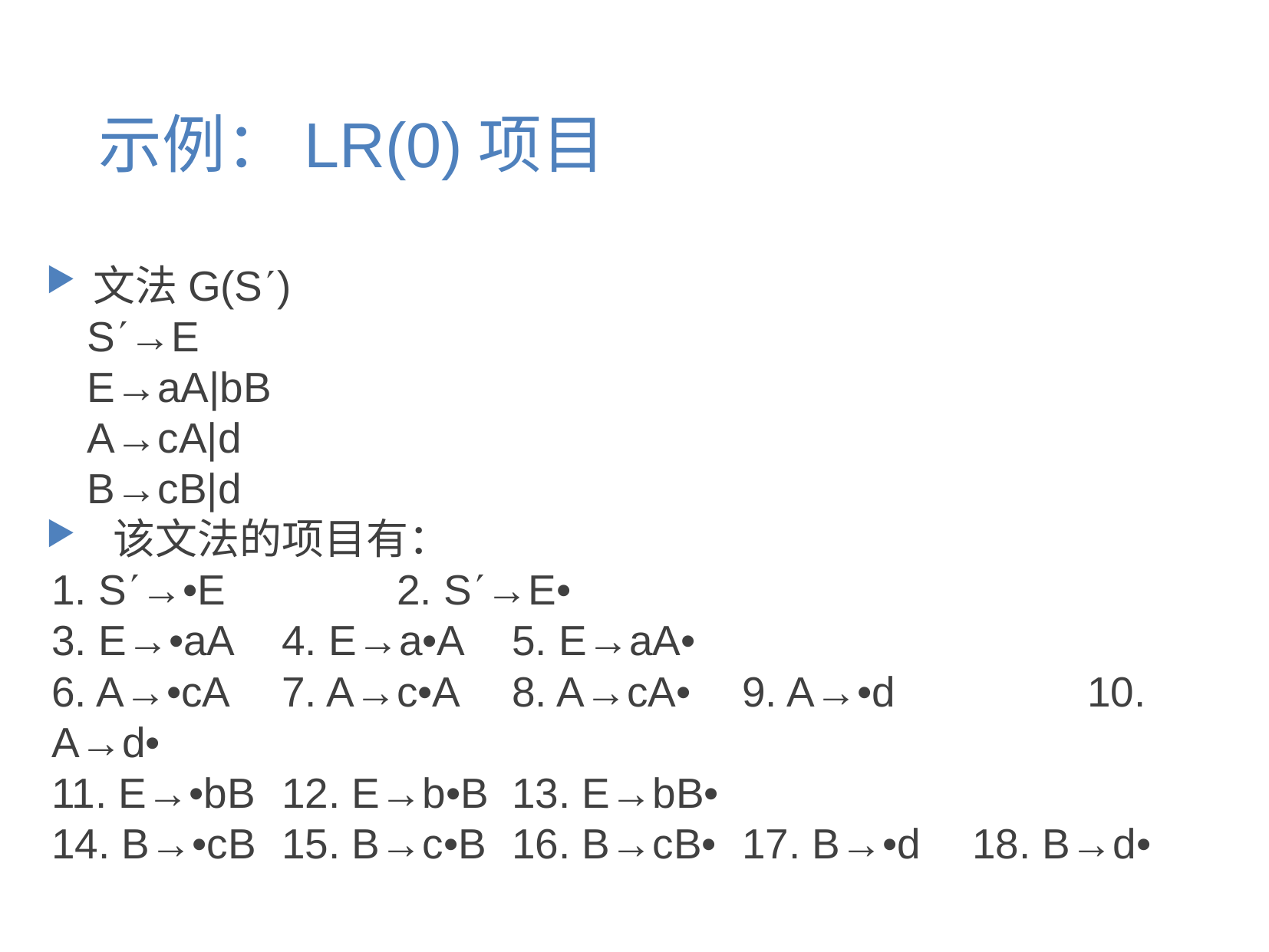

# 示例：LR(0)项目
文法G(S′)
S′→E
E→aA|bB
A→cA|d
B→cB|d
 该文法的项目有：
1. S′→•E 		2. S′→E•
3. E→•aA 	4. E→a•A 	5. E→aA•
6. A→•cA	7. A→c•A 	8. A→cA• 	9. A→•d 		10. A→d•
11. E→•bB 	12. E→b•B	13. E→bB•
14. B→•cB 	15. B→c•B 	16. B→cB• 	17. B→•d 	18. B→d•